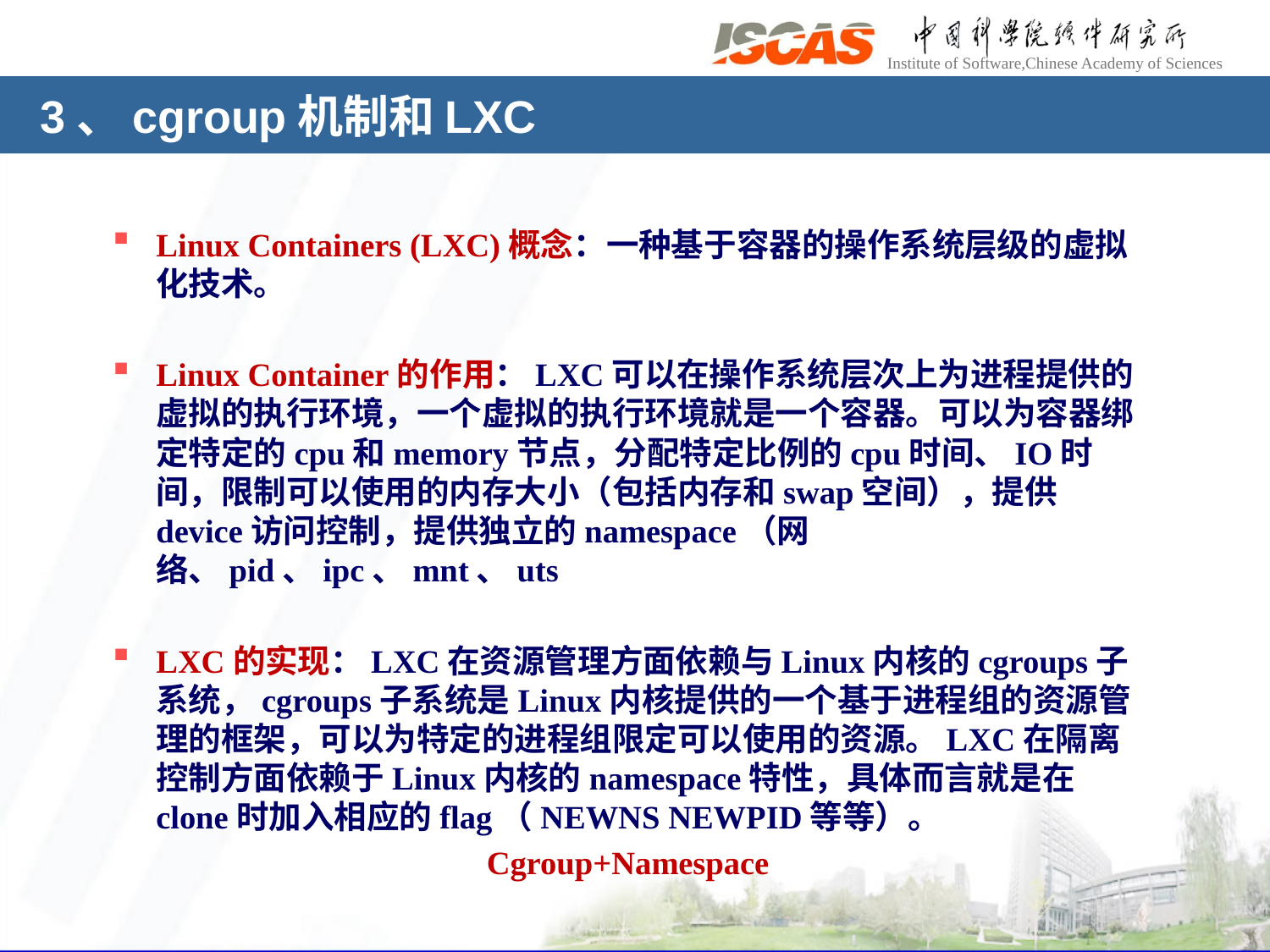

# 3、cgroup机制和LXC
Linux Containers (LXC)概念：一种基于容器的操作系统层级的虚拟化技术。

Linux Container的作用：LXC可以在操作系统层次上为进程提供的虚拟的执行环境，一个虚拟的执行环境就是一个容器。可以为容器绑定特定的cpu和memory节点，分配特定比例的cpu时间、IO时间，限制可以使用的内存大小（包括内存和swap空间），提供device访问控制，提供独立的namespace（网络、pid、ipc、mnt、uts

LXC的实现：LXC在资源管理方面依赖与Linux内核的cgroups子系统，cgroups子系统是Linux内核提供的一个基于进程组的资源管理的框架，可以为特定的进程组限定可以使用的资源。LXC在隔离控制方面依赖于Linux内核的namespace特性，具体而言就是在clone时加入相应的flag（NEWNS NEWPID等等）。
Cgroup+Namespace